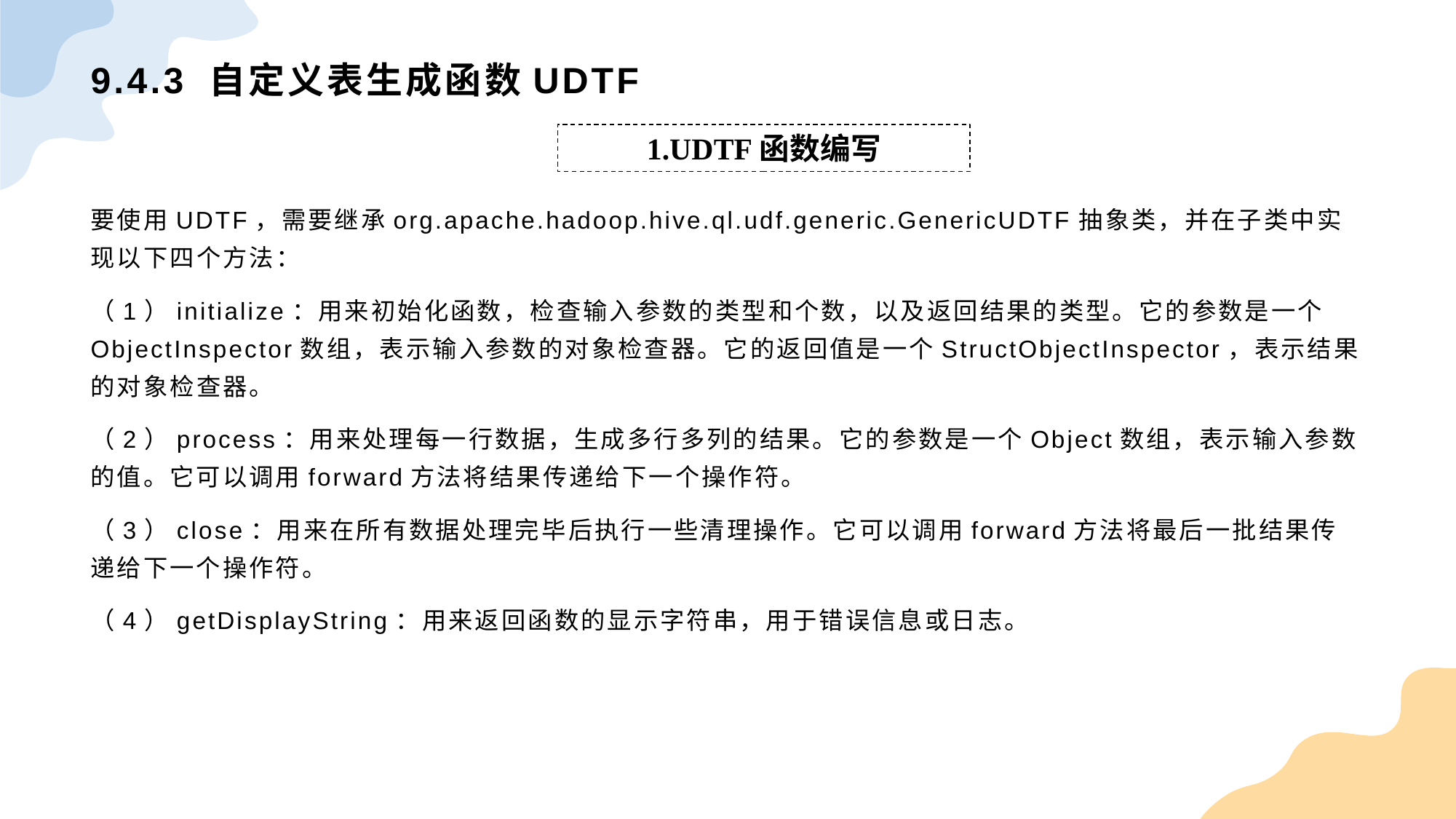

# 9.4.3 自定义表生成函数UDTF
1.UDTF函数编写
要使用UDTF，需要继承org.apache.hadoop.hive.ql.udf.generic.GenericUDTF抽象类，并在子类中实现以下四个方法：
（1）initialize：用来初始化函数，检查输入参数的类型和个数，以及返回结果的类型。它的参数是一个ObjectInspector数组，表示输入参数的对象检查器。它的返回值是一个StructObjectInspector，表示结果的对象检查器。
（2）process：用来处理每一行数据，生成多行多列的结果。它的参数是一个Object数组，表示输入参数的值。它可以调用forward方法将结果传递给下一个操作符。
（3）close：用来在所有数据处理完毕后执行一些清理操作。它可以调用forward方法将最后一批结果传递给下一个操作符。
（4）getDisplayString：用来返回函数的显示字符串，用于错误信息或日志。